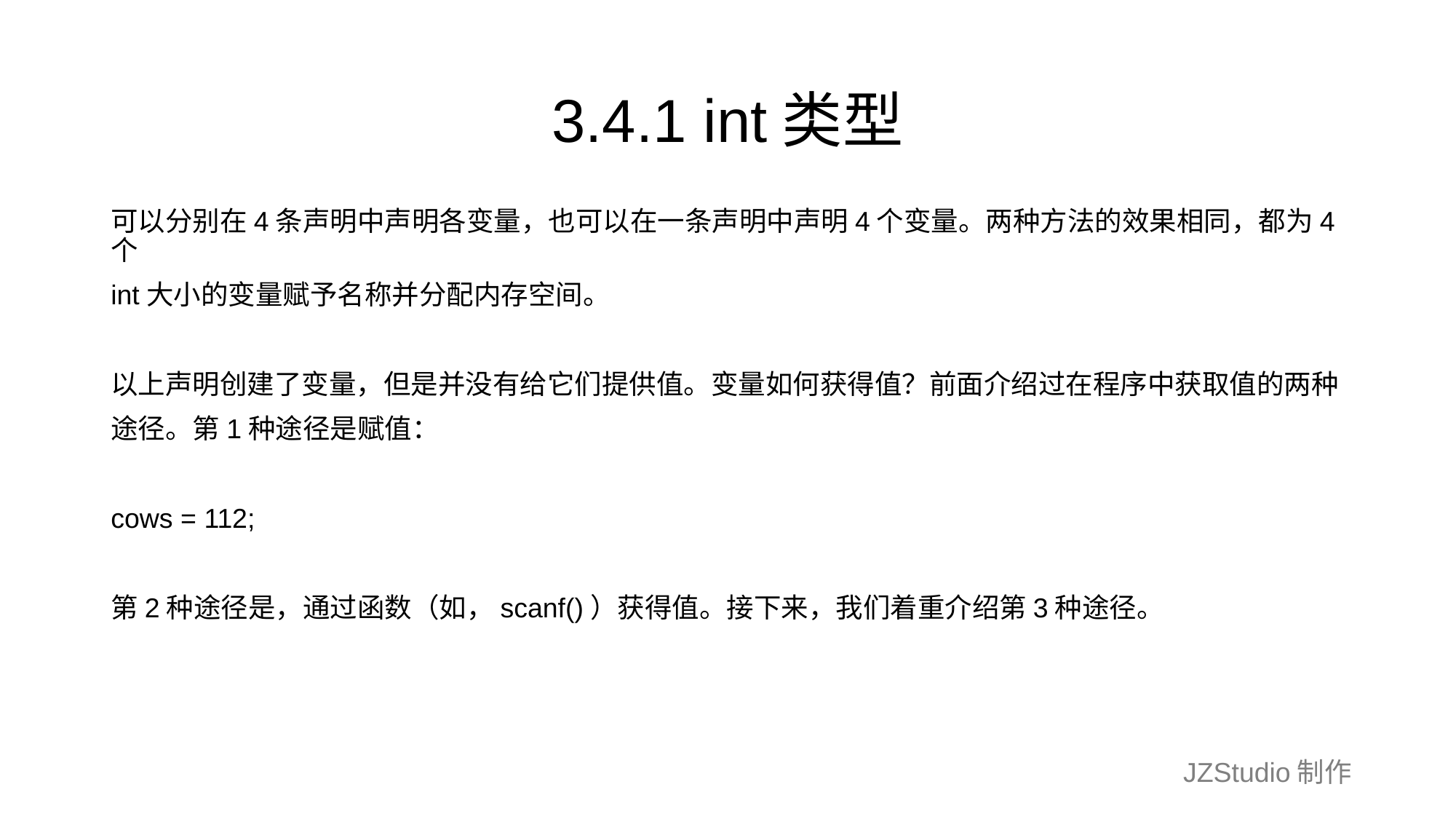

# 3.4.1 int类型
可以分别在4条声明中声明各变量，也可以在一条声明中声明4个变量。两种方法的效果相同，都为4个
int大小的变量赋予名称并分配内存空间。

以上声明创建了变量，但是并没有给它们提供值。变量如何获得值？前面介绍过在程序中获取值的两种
途径。第1种途径是赋值：

cows = 112;

第2种途径是，通过函数（如，scanf()）获得值。接下来，我们着重介绍第3种途径。